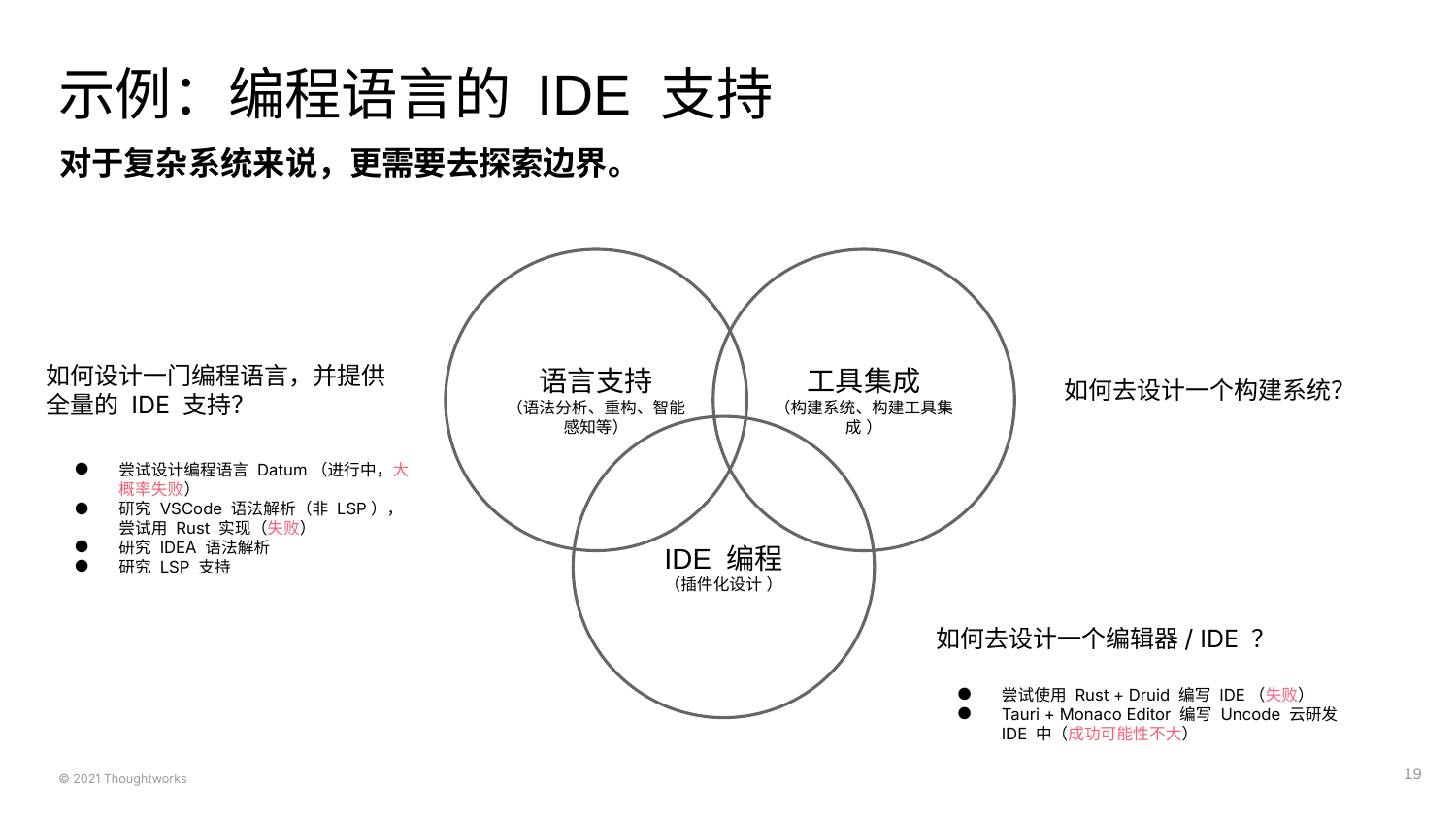

# 示例：编程语言的 IDE 支持
对于复杂系统来说，更需要去探索边界。
语言支持
（语法分析、重构、智能感知等）
工具集成
（构建系统、构建工具集成 ）
IDE 编程
（插件化设计 ）
如何设计一门编程语言，并提供全量的 IDE 支持？
如何去设计一个构建系统？
尝试设计编程语言 Datum（进行中，大概率失败）
研究 VSCode 语法解析（非 LSP），尝试用 Rust 实现（失败）
研究 IDEA 语法解析
研究 LSP 支持
如何去设计一个编辑器/ IDE ？
尝试使用 Rust + Druid 编写 IDE（失败）
Tauri + Monaco Editor 编写 Uncode 云研发 IDE 中（成功可能性不大）
19